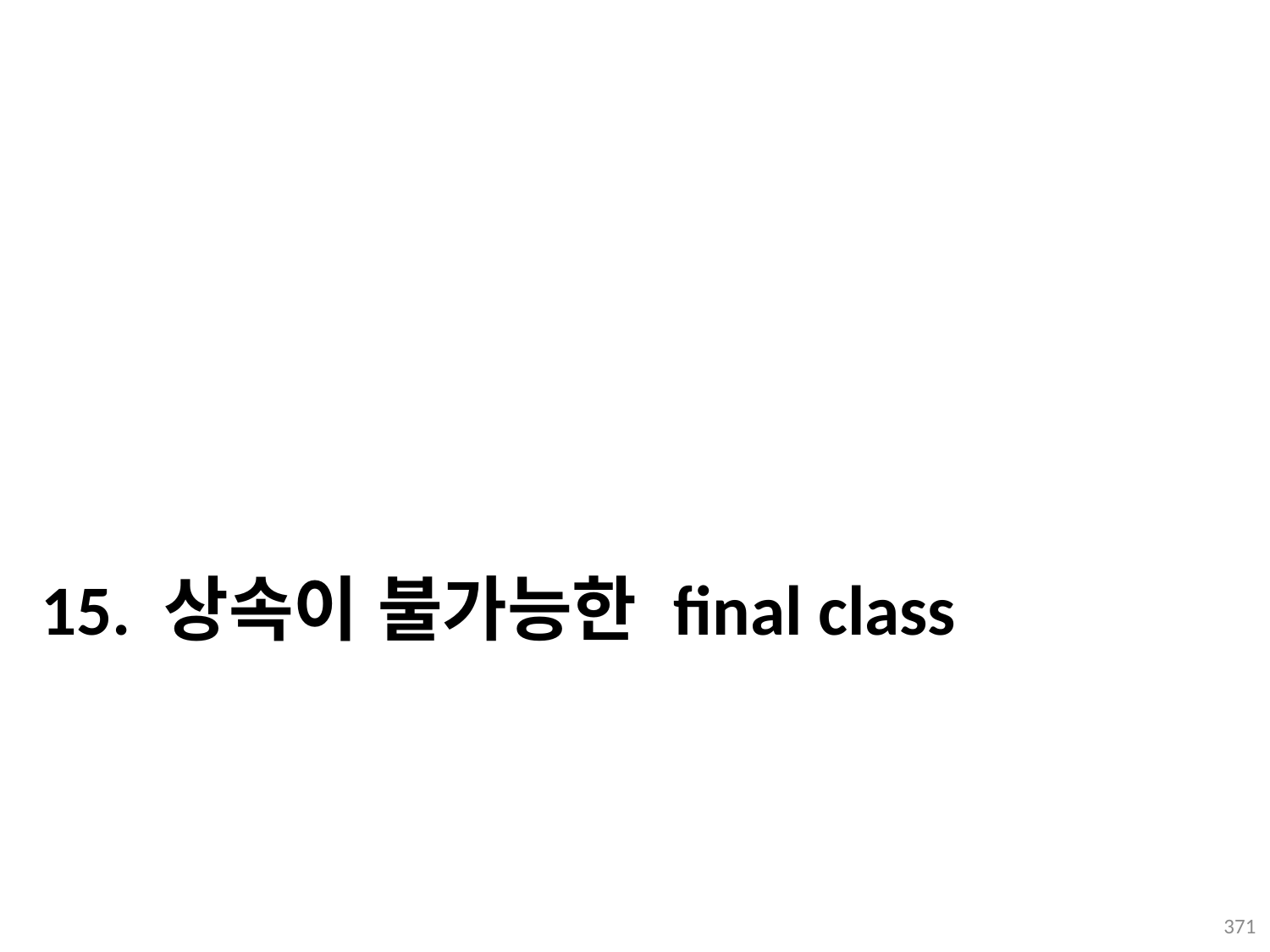

# 15. 상속이 불가능한 final class
371